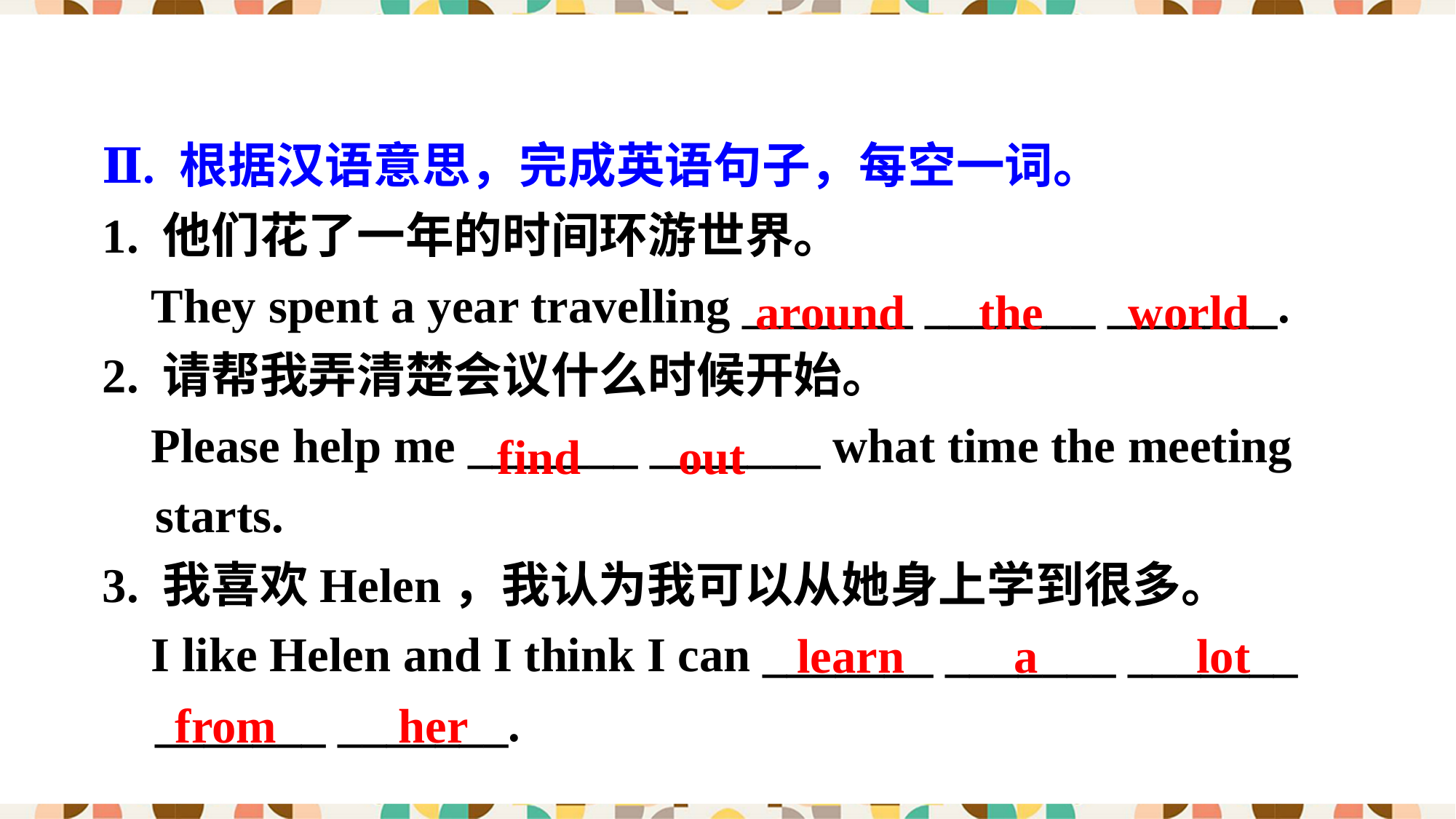

Ⅱ. 根据汉语意思，完成英语句子，每空一词。
1. 他们花了一年的时间环游世界。
    They spent a year travelling _______ _______ _______.
2. 请帮我弄清楚会议什么时候开始。
    Please help me _______ _______ what time the meeting starts.
3. 我喜欢Helen，我认为我可以从她身上学到很多。
    I like Helen and I think I can _______ _______ _______ _______ _______.
around      the       world
find        out
                                                   learn         a             lot
from          her